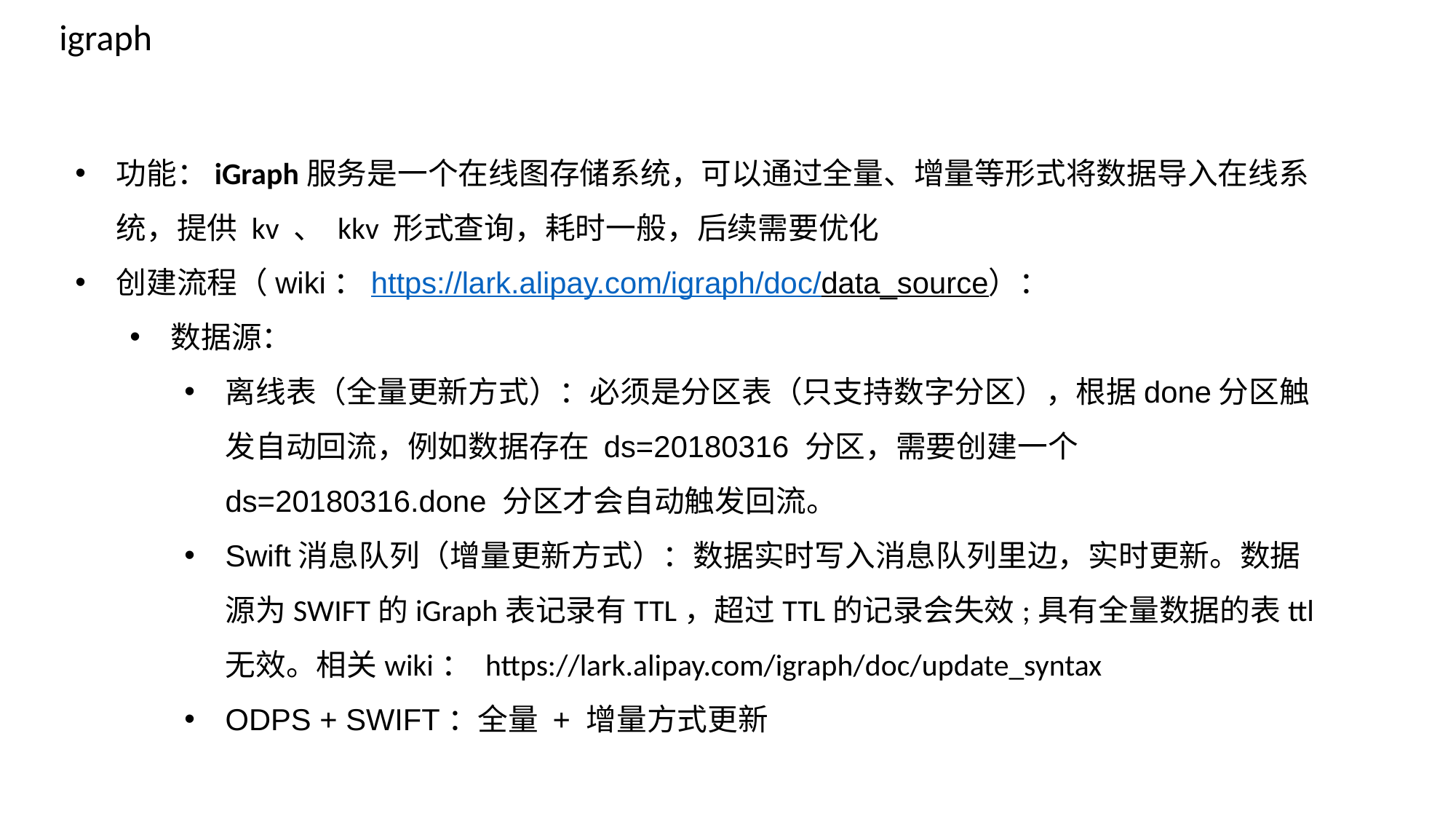

igraph
功能：iGraph服务是一个在线图存储系统，可以通过全量、增量等形式将数据导入在线系统，提供 kv 、 kkv 形式查询，耗时一般，后续需要优化
创建流程（wiki：https://lark.alipay.com/igraph/doc/data_source）：
数据源：
离线表（全量更新方式）：必须是分区表（只支持数字分区），根据done分区触发自动回流，例如数据存在 ds=20180316 分区，需要创建一个 ds=20180316.done 分区才会自动触发回流。
Swift消息队列（增量更新方式）：数据实时写入消息队列里边，实时更新。数据源为SWIFT的iGraph表记录有TTL，超过TTL的记录会失效;具有全量数据的表ttl无效。相关wiki： https://lark.alipay.com/igraph/doc/update_syntax
ODPS + SWIFT：全量 + 增量方式更新